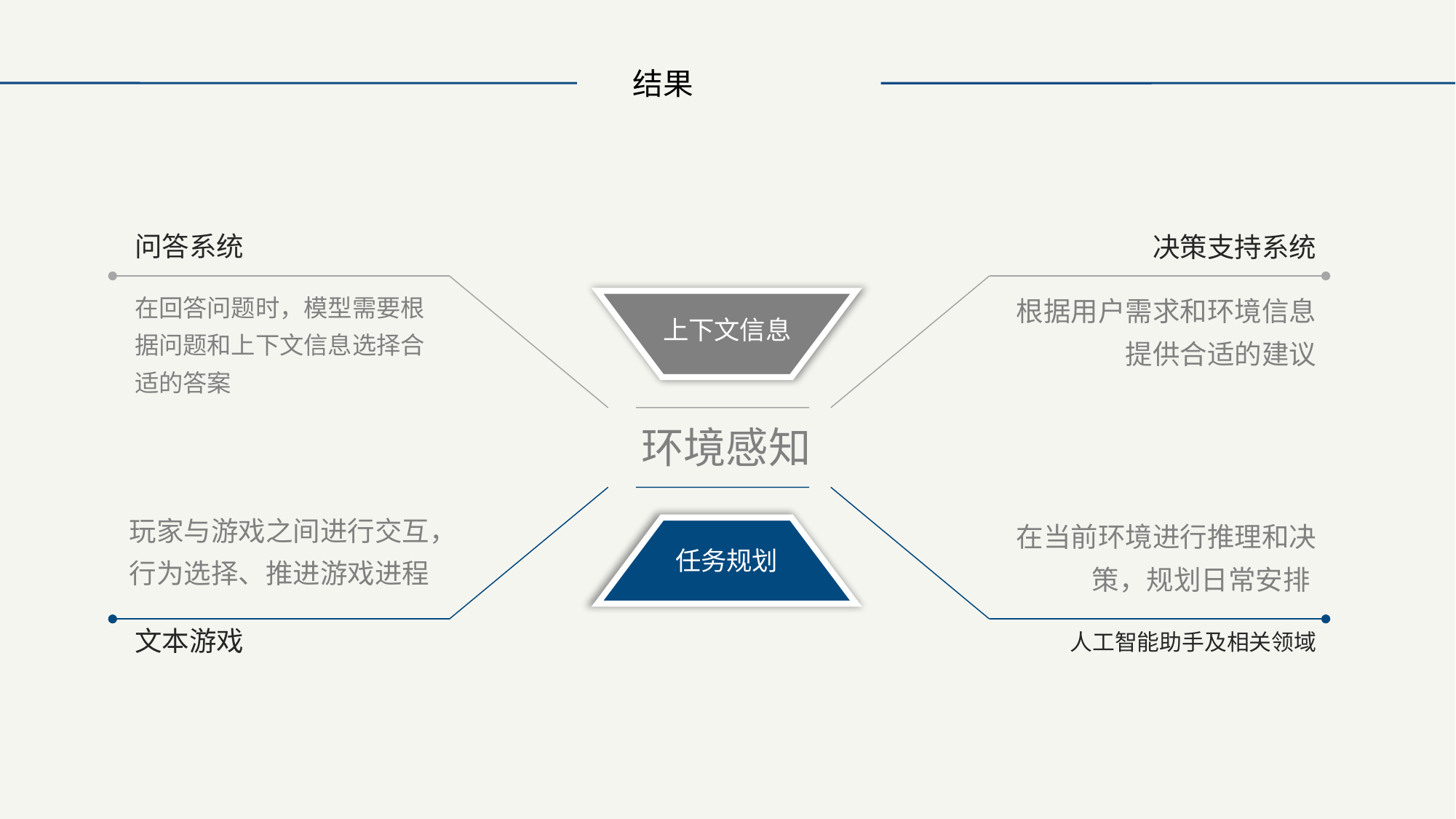

结果
问答系统
决策支持系统

在回答问题时，模型需要根据问题和上下文信息选择合适的答案
根据用户需求和环境信息提供合适的建议

上下文信息

环境感知

玩家与游戏之间进行交互，行为选择、推进游戏进程
在当前环境进行推理和决策，规划日常安排

任务规划
文本游戏
人工智能助手及相关领域